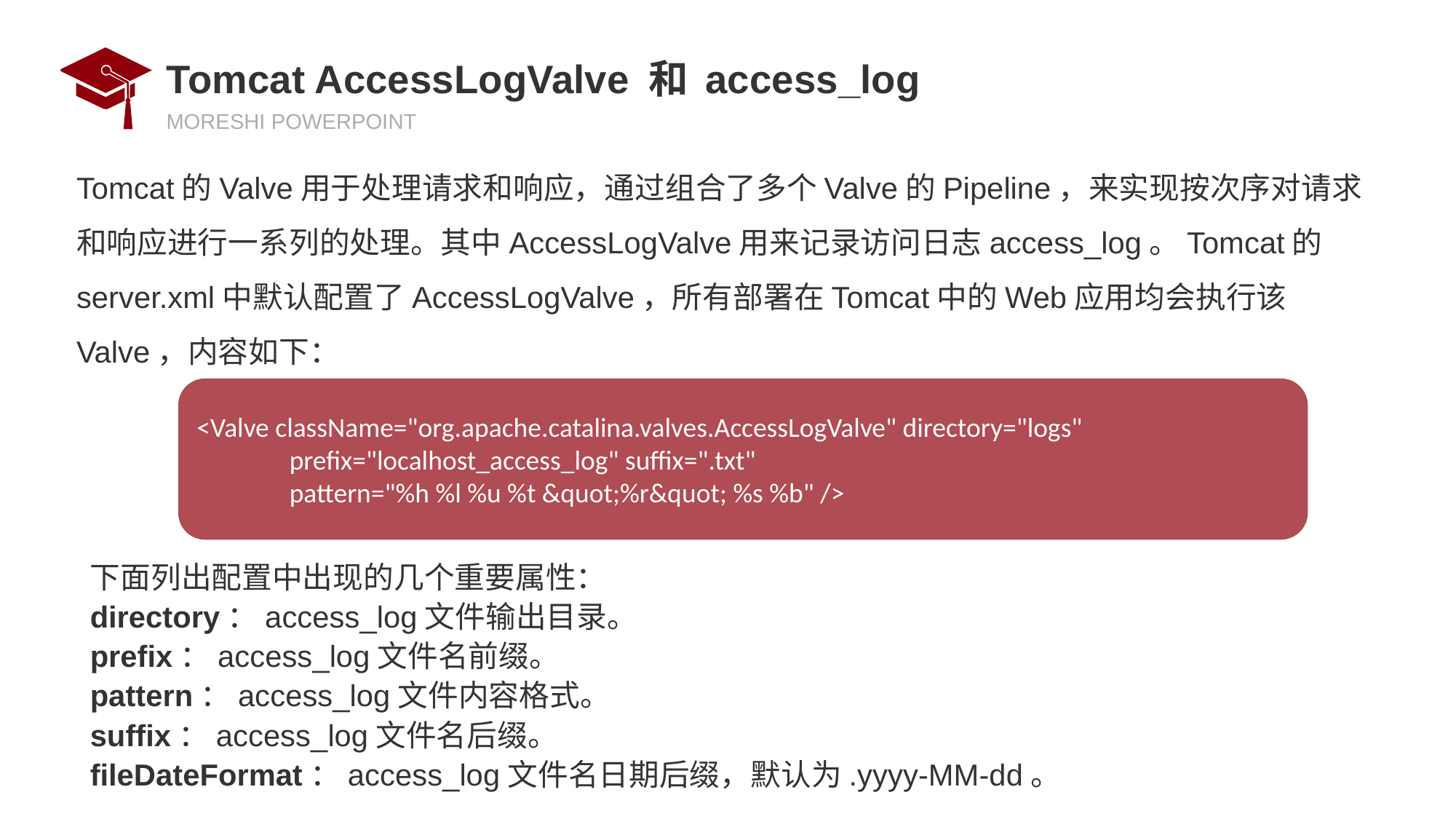

# Tomcat AccessLogValve 和 access_log
Tomcat的Valve用于处理请求和响应，通过组合了多个Valve的Pipeline，来实现按次序对请求和响应进行一系列的处理。其中AccessLogValve用来记录访问日志access_log。Tomcat的server.xml中默认配置了AccessLogValve，所有部署在Tomcat中的Web应用均会执行该Valve，内容如下：
<Valve className="org.apache.catalina.valves.AccessLogValve" directory="logs"
               prefix="localhost_access_log" suffix=".txt"
               pattern="%h %l %u %t &quot;%r&quot; %s %b" />
下面列出配置中出现的几个重要属性：
directory：access_log文件输出目录。
prefix：access_log文件名前缀。
pattern：access_log文件内容格式。
suffix：access_log文件名后缀。
fileDateFormat：access_log文件名日期后缀，默认为.yyyy-MM-dd。